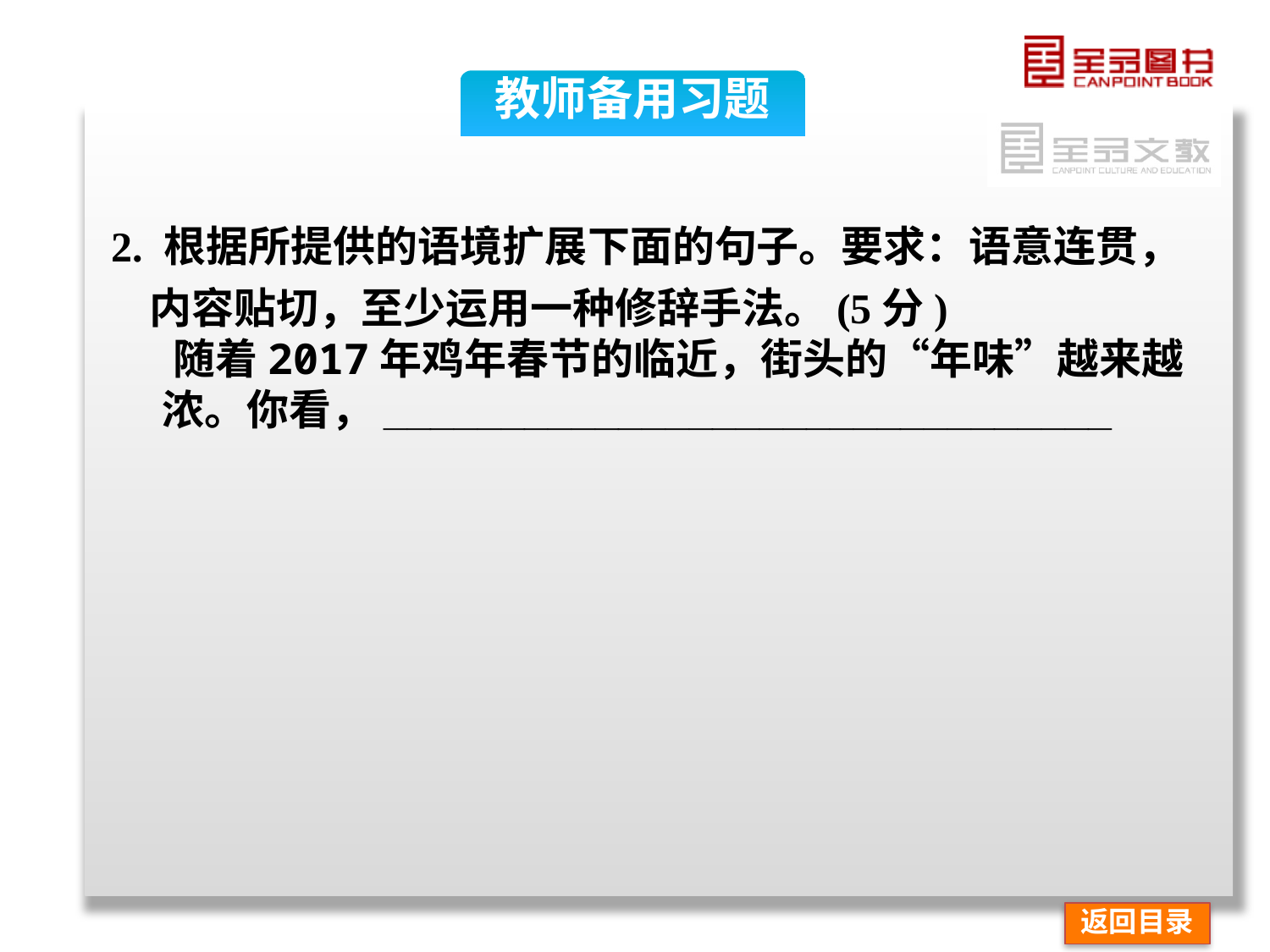

教师备用习题
2. 根据所提供的语境扩展下面的句子。要求：语意连贯，内容贴切，至少运用一种修辞手法。(5分)
    随着2017年鸡年春节的临近，街头的“年味”越来越浓。你看，_______________________________

返回目录